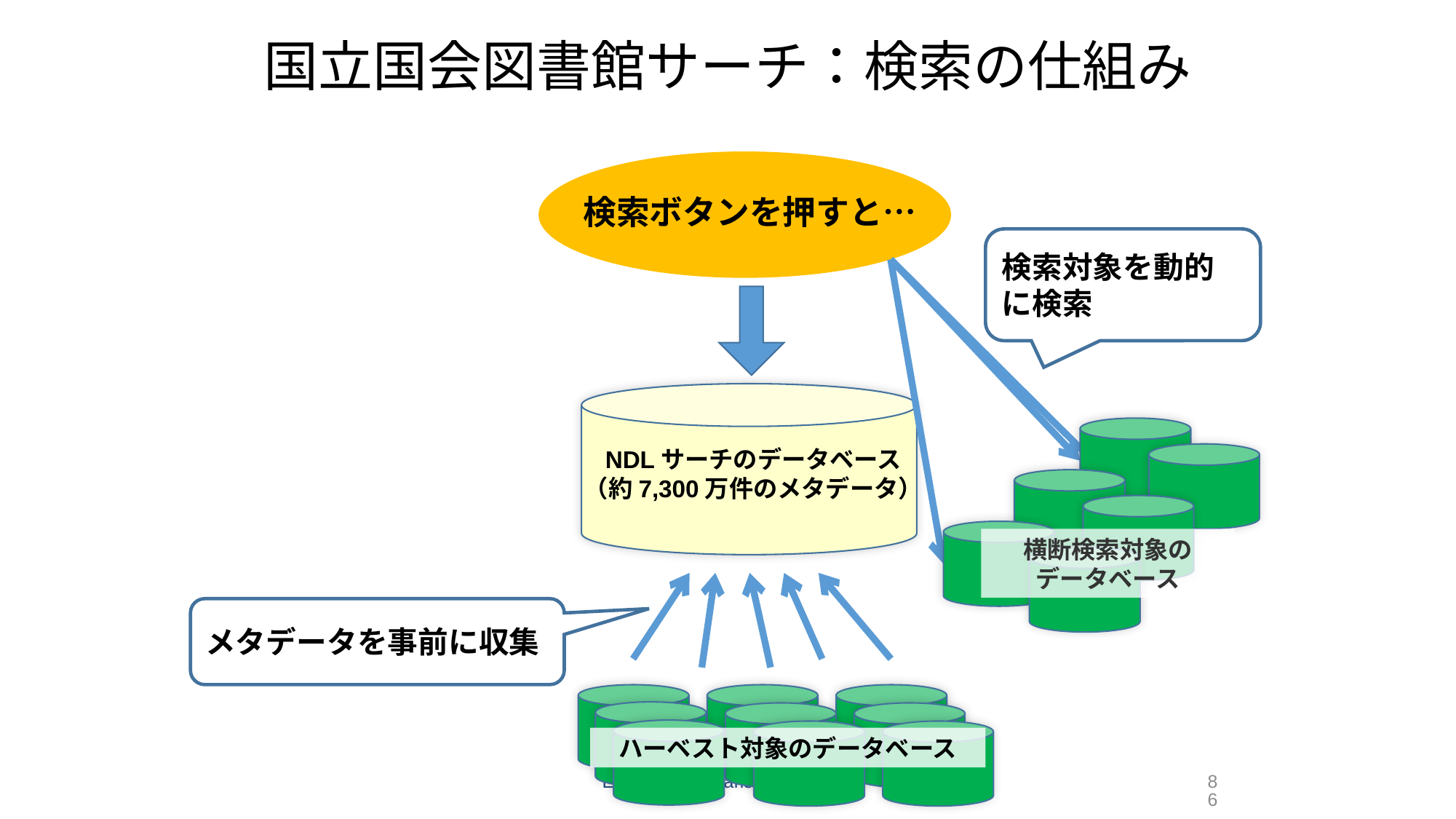

国立国会図書館サーチ：検索の仕組み

検索ボタンを押すと…

検索対象を動的に検索

NDLサーチのデータベース
（約7,300万件のメタデータ）

横断検索対象の
データベース

メタデータを事前に収集

ハーベスト対象のデータベース
EAJRS 2013 Paris Conference
86